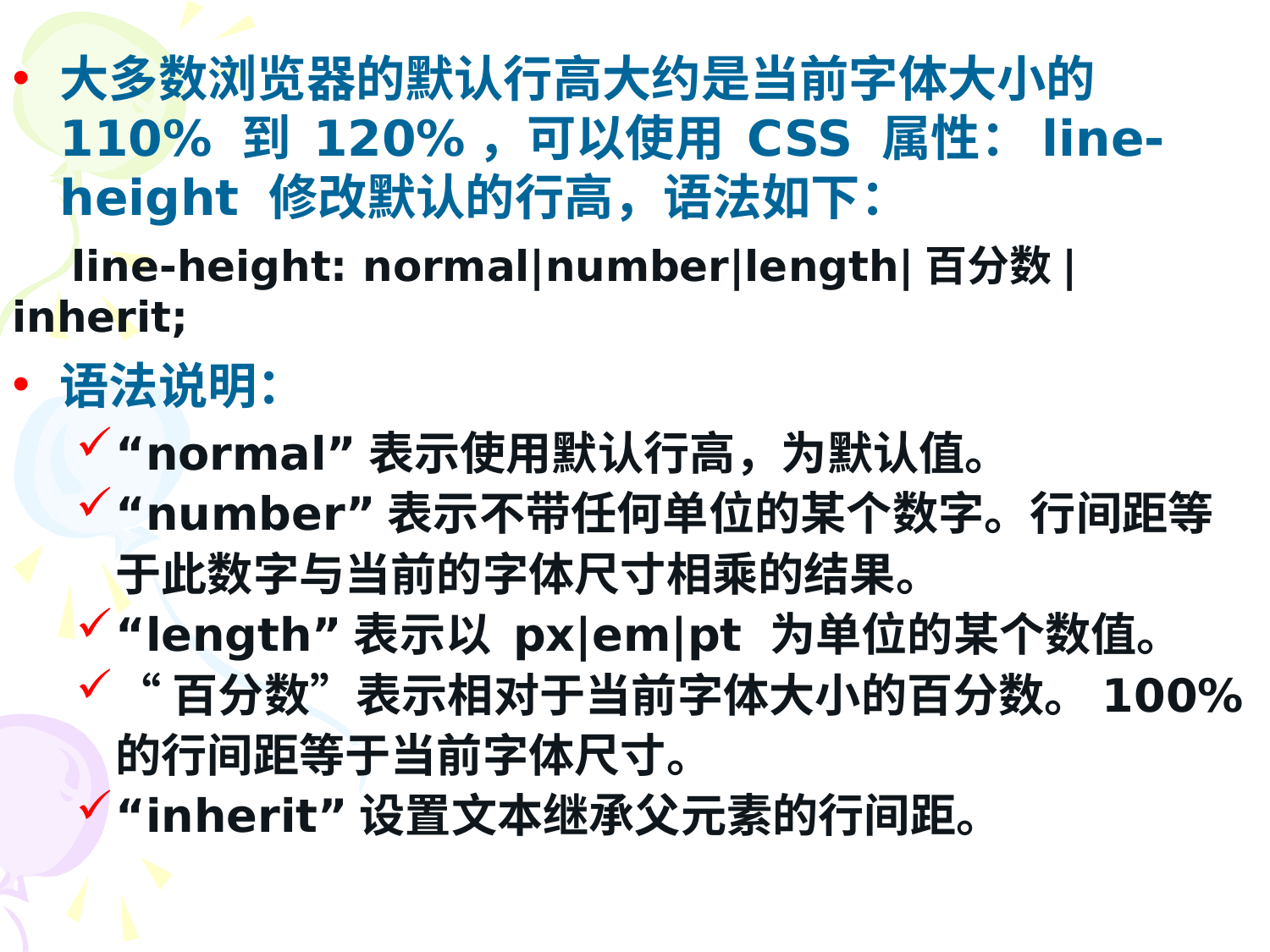

大多数浏览器的默认行高大约是当前字体大小的 110% 到 120%，可以使用 CSS 属性：line-height 修改默认的行高，语法如下：
    line-height: normal|number|length|百分数| inherit;
语法说明：
“normal”表示使用默认行高，为默认值。
“number”表示不带任何单位的某个数字。行间距等于此数字与当前的字体尺寸相乘的结果。
“length”表示以 px|em|pt 为单位的某个数值。
“百分数”表示相对于当前字体大小的百分数。100% 的行间距等于当前字体尺寸。
“inherit”设置文本继承父元素的行间距。